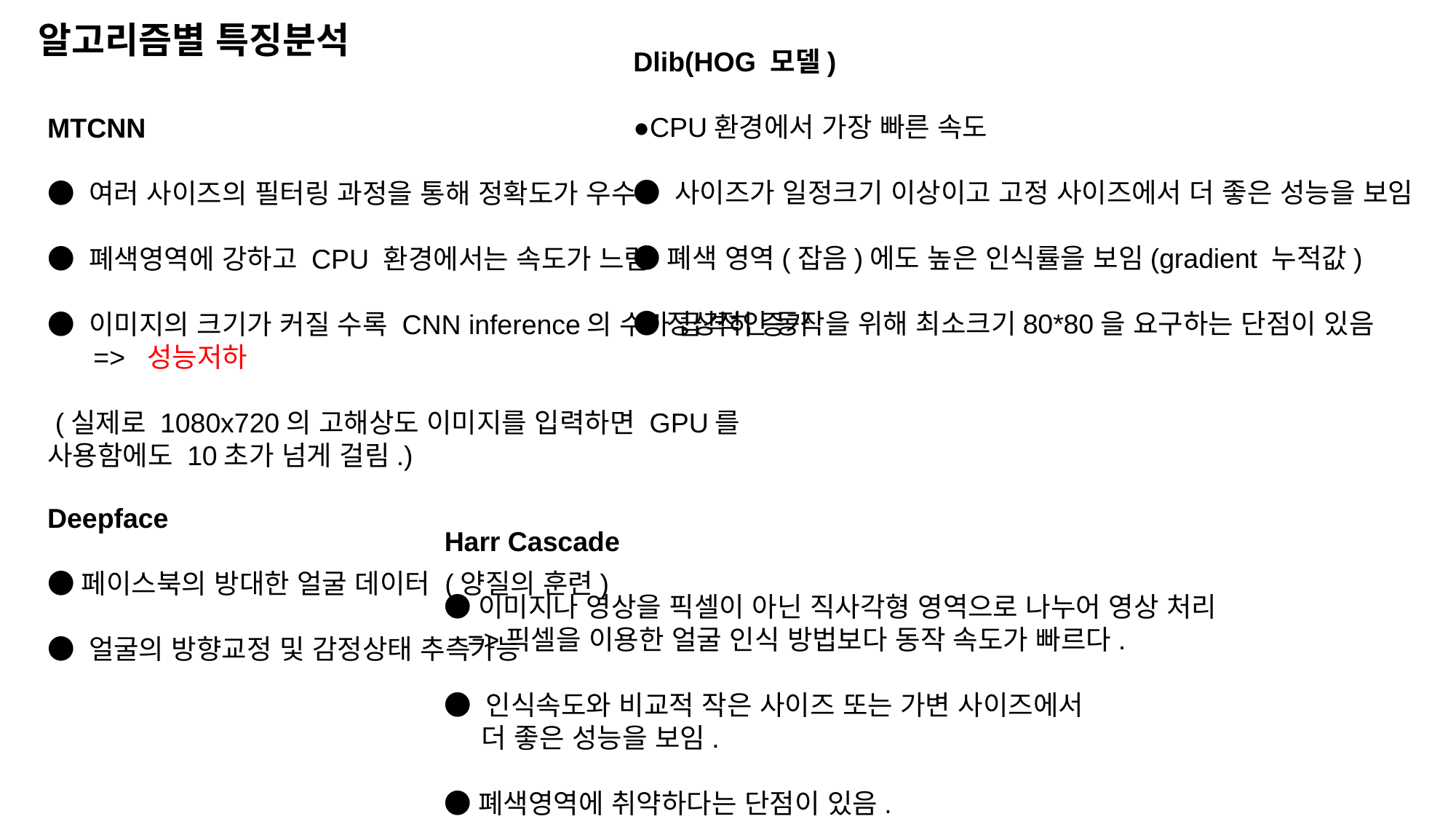

알고리즘별 특징분석
Dlib(HOG 모델)

●CPU환경에서 가장 빠른 속도

● 사이즈가 일정크기 이상이고 고정 사이즈에서 더 좋은 성능을 보임

●폐색 영역(잡음)에도 높은 인식률을 보임(gradient 누적값)

●정상적인 동작을 위해 최소크기80*80을 요구하는 단점이 있음

MTCNN

● 여러 사이즈의 필터링 과정을 통해 정확도가 우수

● 폐색영역에 강하고 CPU 환경에서는 속도가 느림

● 이미지의 크기가 커질 수록 CNN inference의 수가 급격히 증가
      =>  성능저하

 (실제로 1080x720의 고해상도 이미지를 입력하면 GPU를 사용함에도 10초가 넘게 걸림.)
Deepface

●페이스북의 방대한 얼굴 데이터 (양질의 훈련)

● 얼굴의 방향교정 및 감정상태 추측가능

Harr Cascade

●이미지나 영상을 픽셀이 아닌 직사각형 영역으로 나누어 영상 처리
   =>픽셀을 이용한 얼굴 인식 방법보다 동작 속도가 빠르다.

● 인식속도와 비교적 작은 사이즈 또는 가변 사이즈에서
    더 좋은 성능을 보임.

●폐색영역에 취약하다는 단점이 있음.